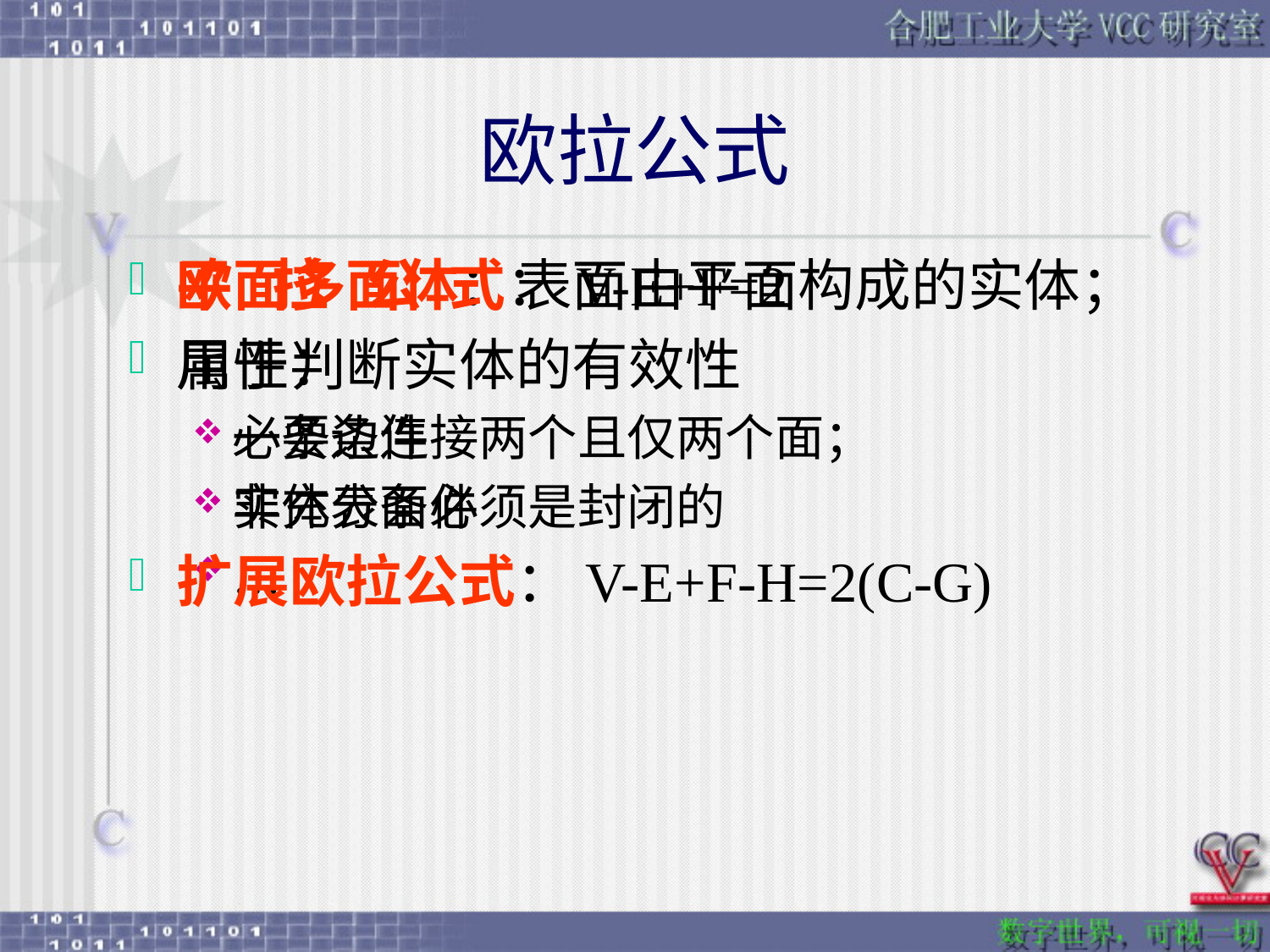

# 欧拉公式
平面多面体：表面由平面构成的实体；
属性：
一条边连接两个且仅两个面；
实体表面必须是封闭的
…
欧   拉   公  式：V-E+F=2
用于判断实体的有效性
必要条件
非充分条件
扩展欧拉公式：V-E+F-H=2(C-G)